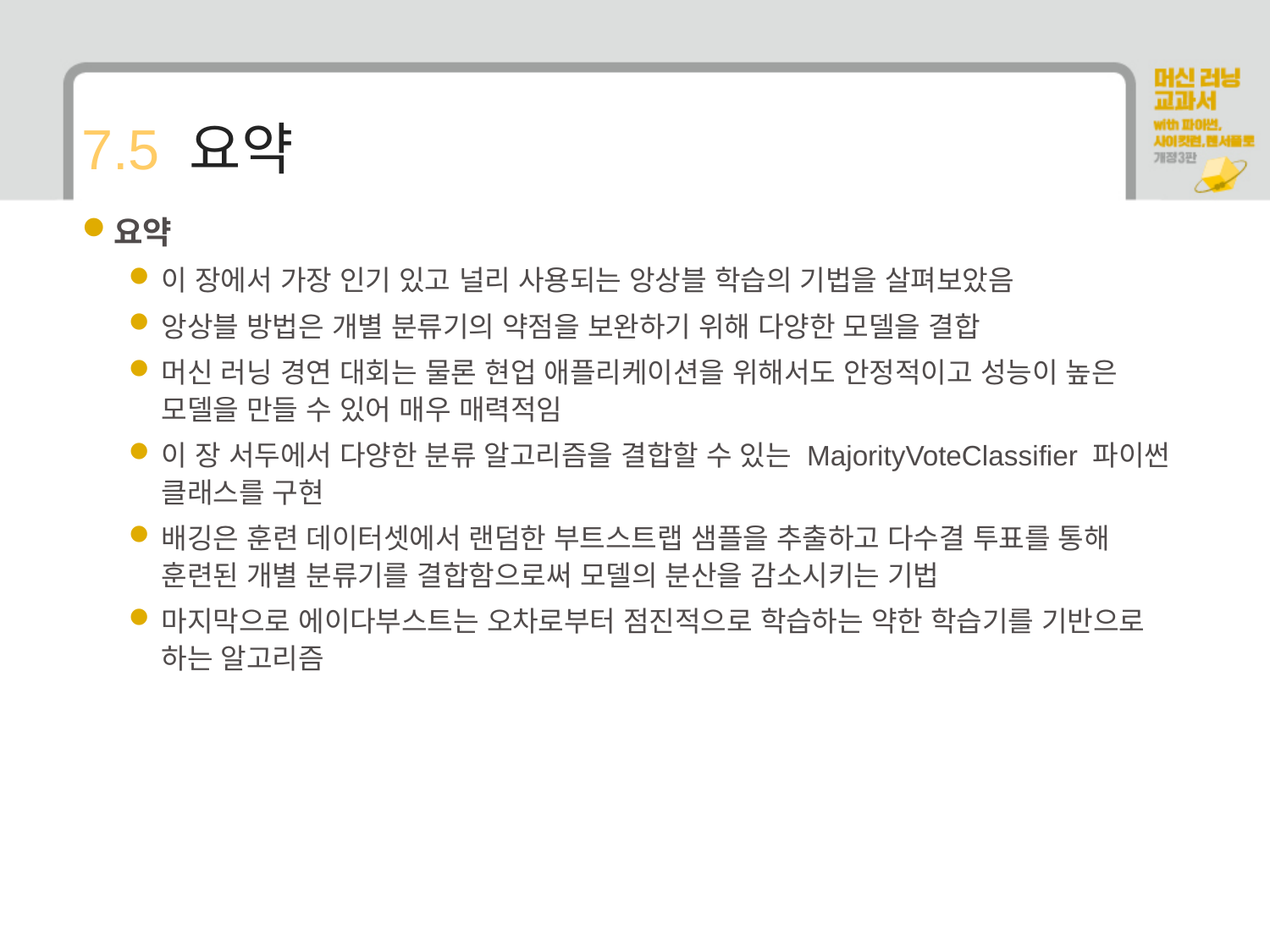

# 7.5 요약
요약
이 장에서 가장 인기 있고 널리 사용되는 앙상블 학습의 기법을 살펴보았음
앙상블 방법은 개별 분류기의 약점을 보완하기 위해 다양한 모델을 결합
머신 러닝 경연 대회는 물론 현업 애플리케이션을 위해서도 안정적이고 성능이 높은 모델을 만들 수 있어 매우 매력적임
이 장 서두에서 다양한 분류 알고리즘을 결합할 수 있는 MajorityVoteClassifier 파이썬 클래스를 구현
배깅은 훈련 데이터셋에서 랜덤한 부트스트랩 샘플을 추출하고 다수결 투표를 통해 훈련된 개별 분류기를 결합함으로써 모델의 분산을 감소시키는 기법
마지막으로 에이다부스트는 오차로부터 점진적으로 학습하는 약한 학습기를 기반으로 하는 알고리즘